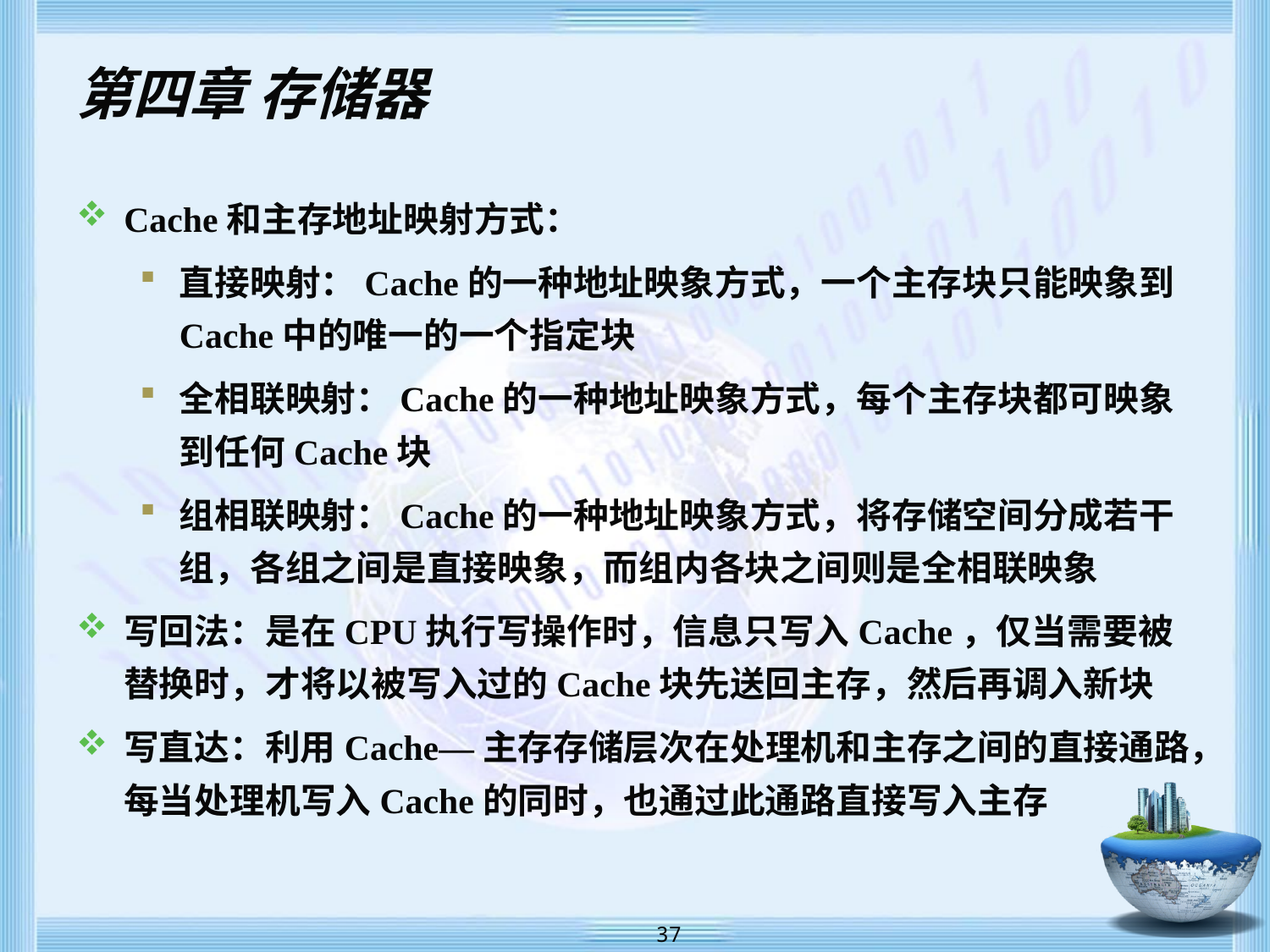

# 第四章 存储器
Cache和主存地址映射方式：
直接映射：Cache的一种地址映象方式，一个主存块只能映象到Cache中的唯一的一个指定块
全相联映射：Cache的一种地址映象方式，每个主存块都可映象到任何Cache块
组相联映射：Cache的一种地址映象方式，将存储空间分成若干组，各组之间是直接映象，而组内各块之间则是全相联映象
写回法：是在CPU执行写操作时，信息只写入Cache，仅当需要被替换时，才将以被写入过的Cache块先送回主存，然后再调入新块
写直达：利用Cache—主存存储层次在处理机和主存之间的直接通路，每当处理机写入Cache的同时，也通过此通路直接写入主存

    37